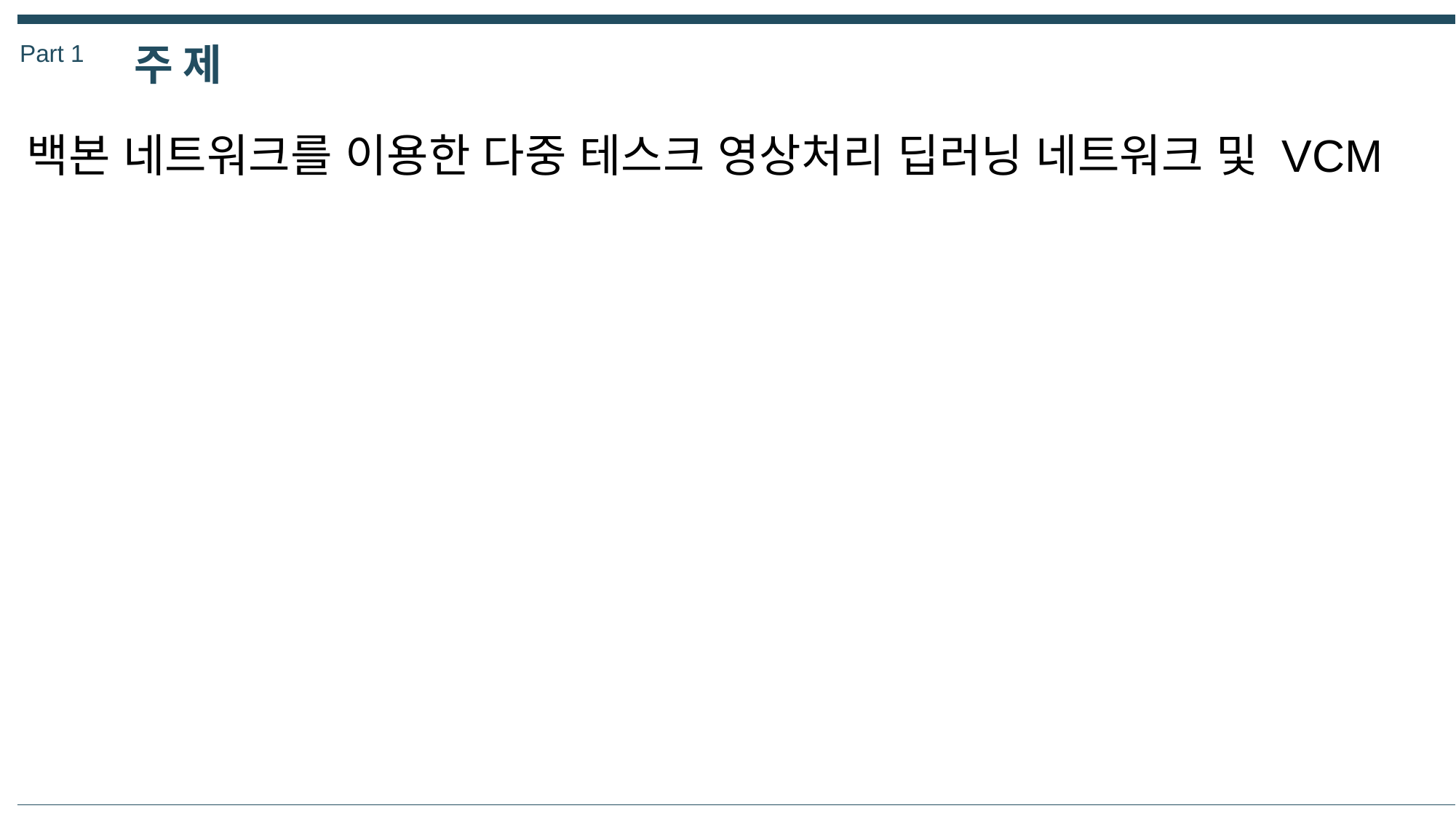

Part 1
주  제
백본 네트워크를 이용한 다중 테스크 영상처리 딥러닝 네트워크 및 VCM